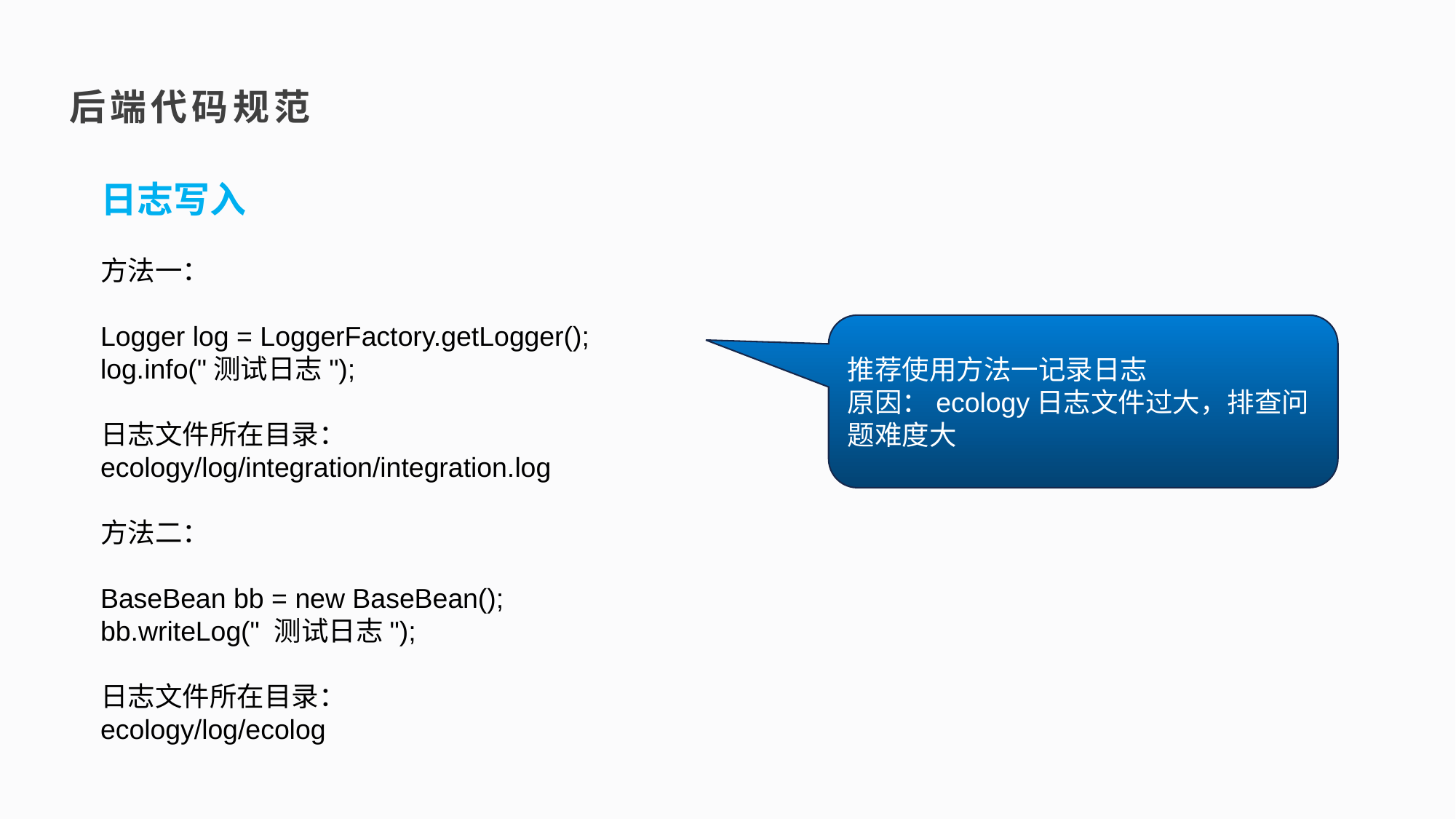

后端代码规范
日志写入

方法一：

Logger log = LoggerFactory.getLogger();
log.info("测试日志");

日志文件所在目录：
ecology/log/integration/integration.log

方法二：

BaseBean bb = new BaseBean();
bb.writeLog(" 测试日志");

日志文件所在目录：
ecology/log/ecolog

推荐使用方法一记录日志
原因：ecology日志文件过大，排查问题难度大